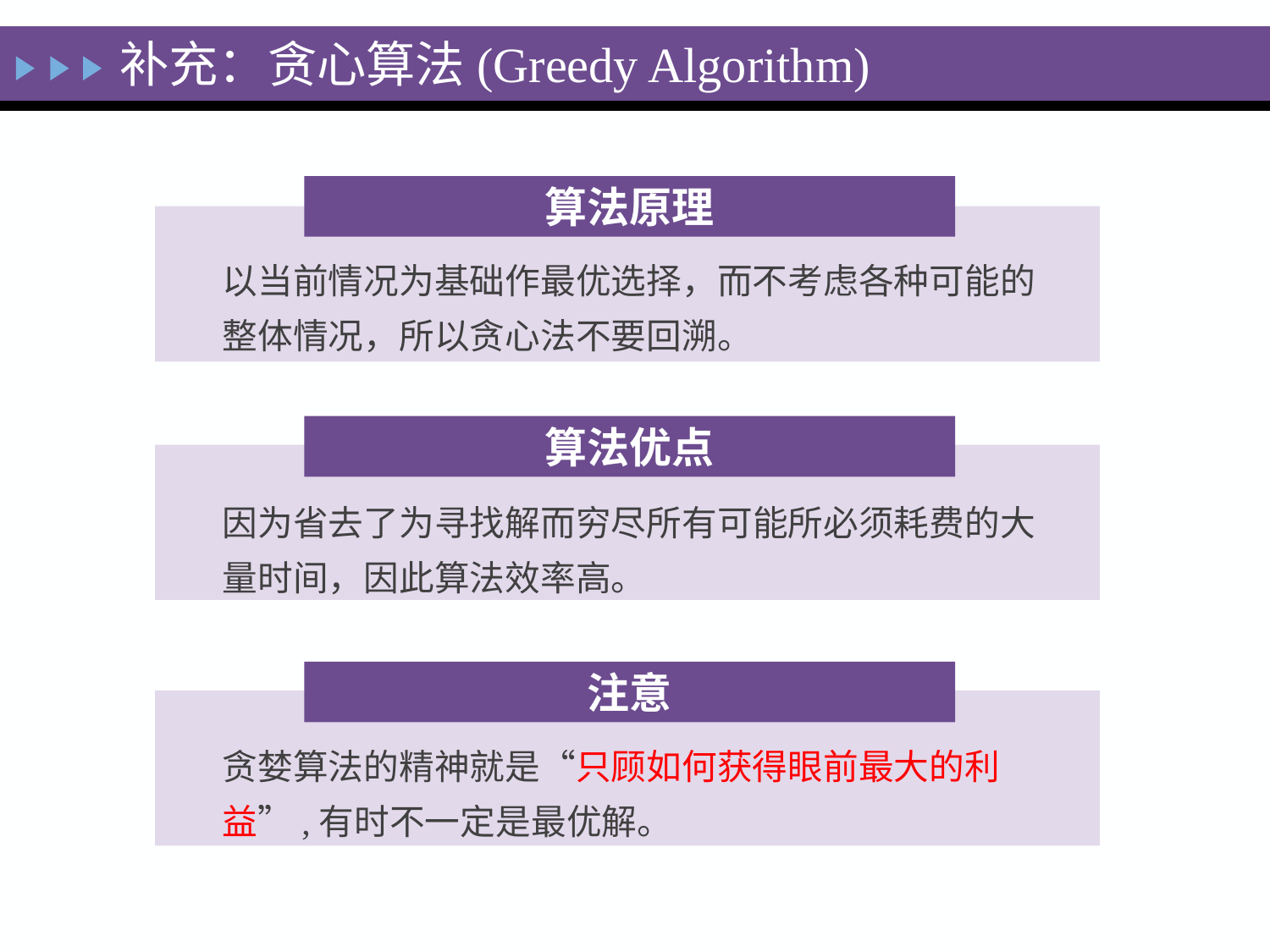

补充：贪心算法(Greedy Algorithm)
算法原理

以当前情况为基础作最优选择，而不考虑各种可能的整体情况，所以贪心法不要回溯。
算法优点

因为省去了为寻找解而穷尽所有可能所必须耗费的大量时间，因此算法效率高。
注意

贪婪算法的精神就是“只顾如何获得眼前最大的利益”,有时不一定是最优解。